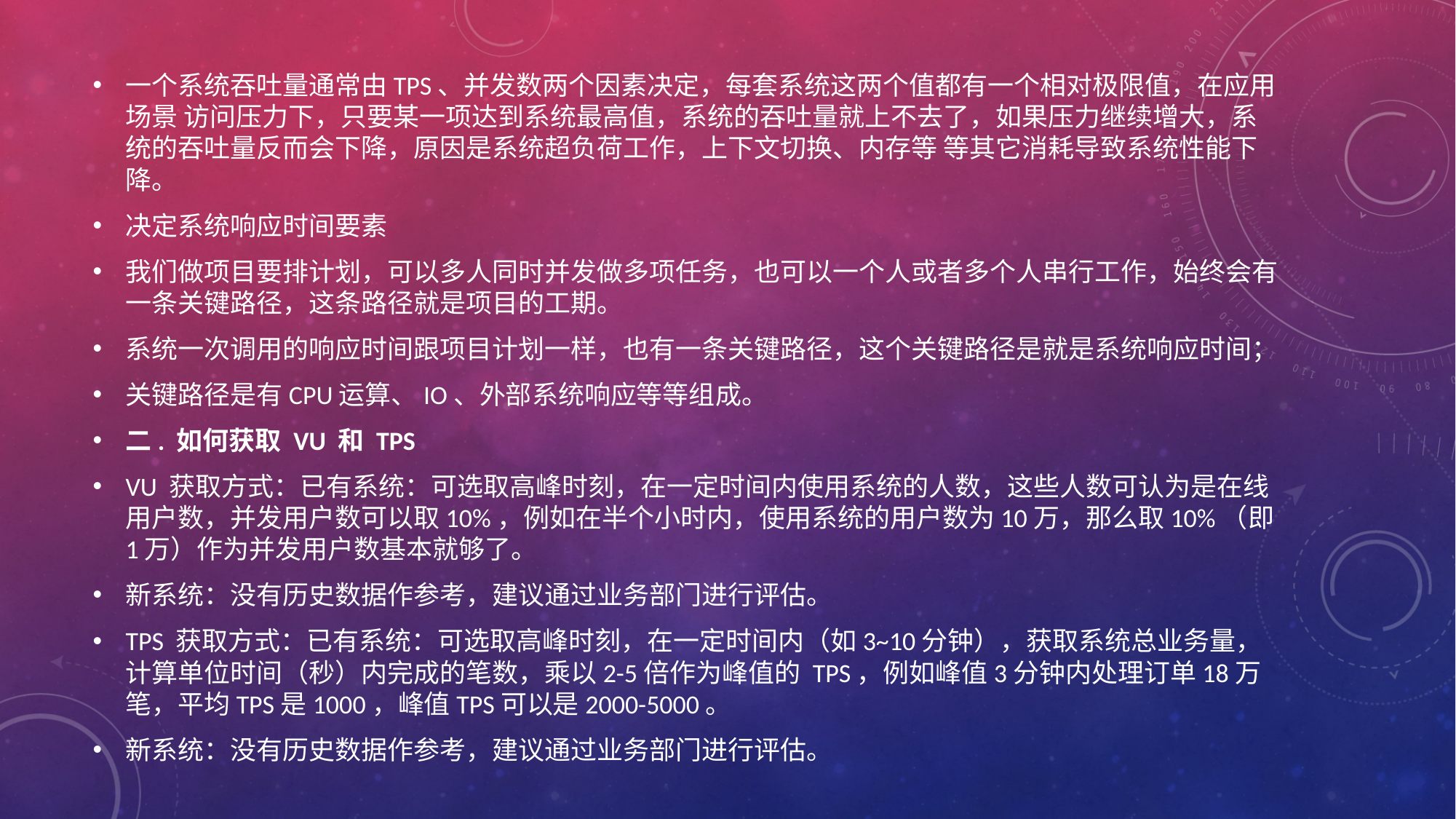

一个系统吞吐量通常由TPS、并发数两个因素决定，每套系统这两个值都有一个相对极限值，在应用场景 访问压力下，只要某一项达到系统最高值，系统的吞吐量就上不去了，如果压力继续增大，系统的吞吐量反而会下降，原因是系统超负荷工作，上下文切换、内存等 等其它消耗导致系统性能下降。
决定系统响应时间要素
我们做项目要排计划，可以多人同时并发做多项任务，也可以一个人或者多个人串行工作，始终会有一条关键路径，这条路径就是项目的工期。
系统一次调用的响应时间跟项目计划一样，也有一条关键路径，这个关键路径是就是系统响应时间；
关键路径是有CPU运算、IO、外部系统响应等等组成。
二. 如何获取 VU 和 TPS
VU 获取方式：已有系统：可选取高峰时刻，在一定时间内使用系统的人数，这些人数可认为是在线用户数，并发用户数可以取10%，例如在半个小时内，使用系统的用户数为10万，那么取10%（即1万）作为并发用户数基本就够了。
新系统：没有历史数据作参考，建议通过业务部门进行评估。
TPS 获取方式：已有系统：可选取高峰时刻，在一定时间内（如3~10分钟），获取系统总业务量，计算单位时间（秒）内完成的笔数，乘以2-5倍作为峰值的 TPS，例如峰值3分钟内处理订单18万笔，平均TPS是1000，峰值TPS可以是2000-5000。
新系统：没有历史数据作参考，建议通过业务部门进行评估。